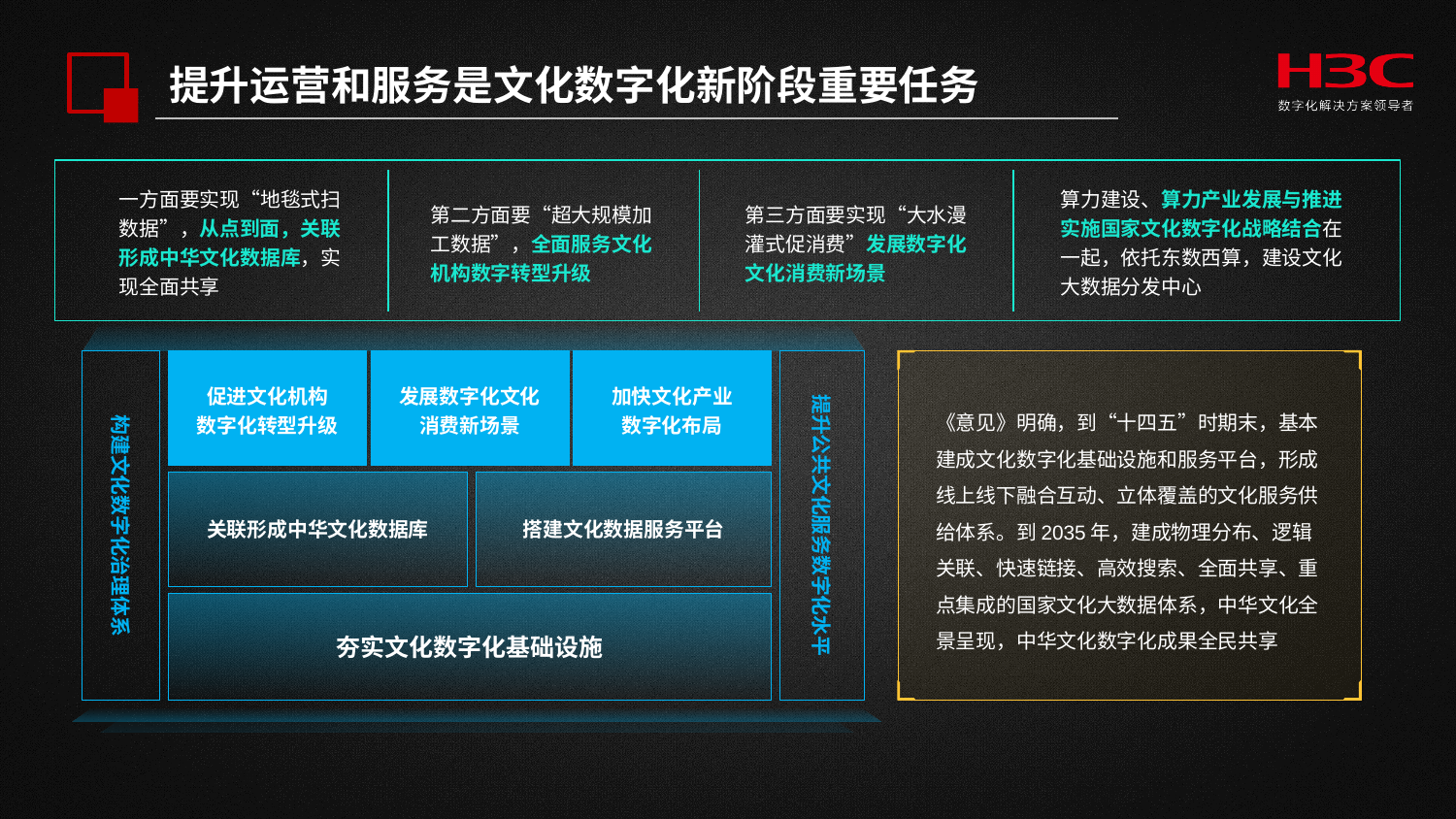

提升运营和服务是文化数字化新阶段重要任务

一方面要实现“地毯式扫数据”，从点到面，关联形成中华文化数据库，实现全面共享
算力建设、算力产业发展与推进实施国家文化数字化战略结合在一起，依托东数西算，建设文化大数据分发中心
第二方面要“超大规模加工数据”，全面服务文化机构数字转型升级
第三方面要实现“大水漫灌式促消费”发展数字化文化消费新场景

提升公共文化服务数字化水平
促进文化机构
数字化转型升级
发展数字化文化
消费新场景
加快文化产业
数字化布局
构建文化数字化治理体系
关联形成中华文化数据库
搭建文化数据服务平台
夯实文化数字化基础设施

《意见》明确，到“十四五”时期末，基本建成文化数字化基础设施和服务平台，形成线上线下融合互动、立体覆盖的文化服务供给体系。到2035年，建成物理分布、逻辑关联、快速链接、高效搜索、全面共享、重点集成的国家文化大数据体系，中华文化全景呈现，中华文化数字化成果全民共享